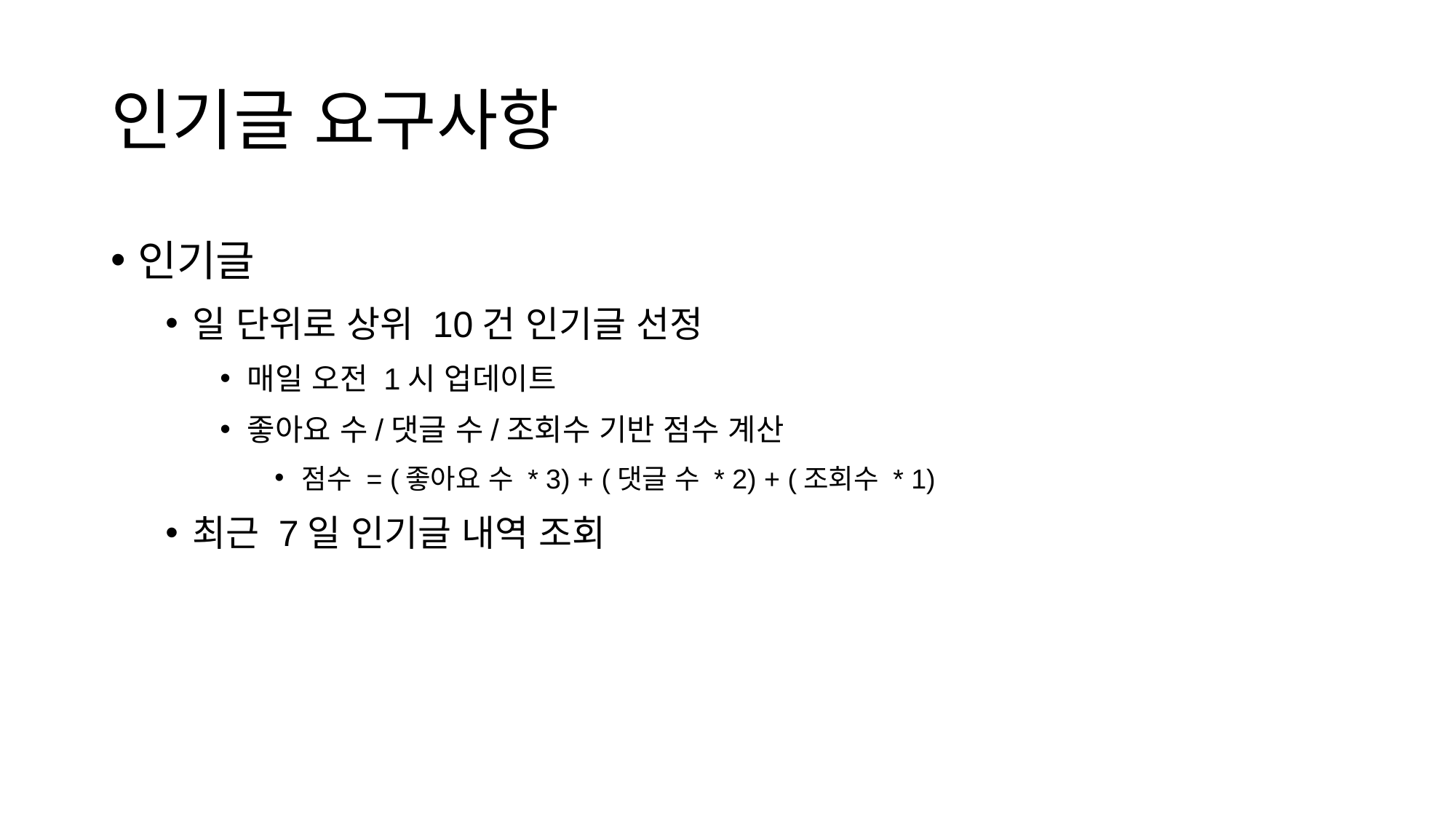

# 인기글 요구사항
인기글
일 단위로 상위 10건 인기글 선정
매일 오전 1시 업데이트
좋아요 수/댓글 수/조회수 기반 점수 계산
점수 = (좋아요 수 * 3) + (댓글 수 * 2) + (조회수 * 1)
최근 7일 인기글 내역 조회